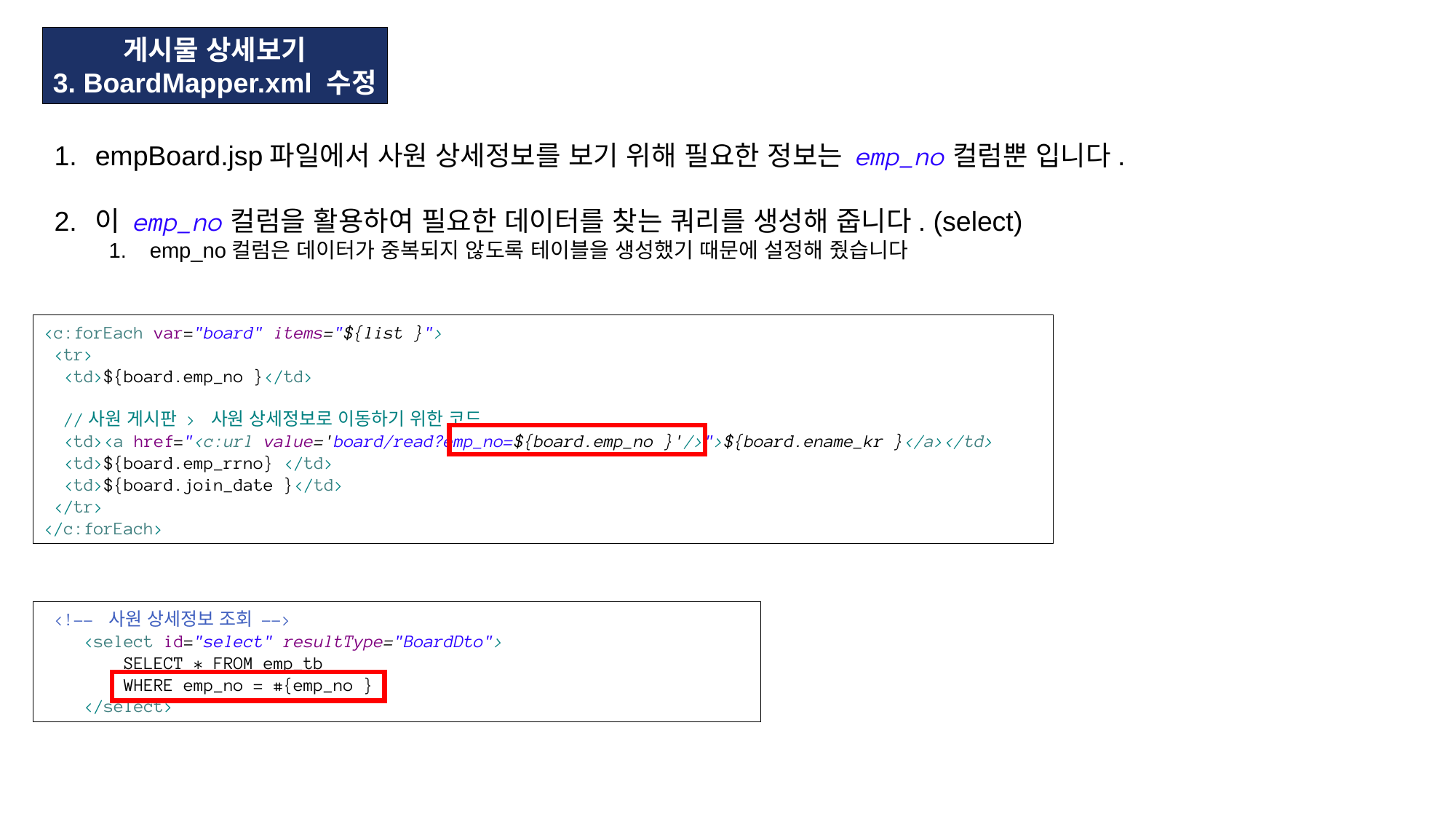

게시물 상세보기
3. BoardMapper.xml 수정
empBoard.jsp파일에서 사원 상세정보를 보기 위해 필요한 정보는 emp_no컬럼뿐 입니다.

이 emp_no컬럼을 활용하여 필요한 데이터를 찾는 쿼리를 생성해 줍니다. (select)
emp_no컬럼은 데이터가 중복되지 않도록 테이블을 생성했기 때문에 설정해 줬습니다
<c:forEach var="board" items="${list }">
 <tr>
  <td>${board.emp_no }</td>

  //사원 게시판 > 사원 상세정보로 이동하기 위한 코드
  <td><a href="<c:url value='board/read?emp_no=${board.emp_no }'/>">${board.ename_kr }</a></td>
  <td>${board.emp_rrno} </td>
  <td>${board.join_date }</td>
 </tr>
</c:forEach>

 <!-- 사원 상세정보 조회 -->
    <select id="select" resultType="BoardDto">
        SELECT * FROM emp_tb
        WHERE emp_no = #{emp_no }
    </select>